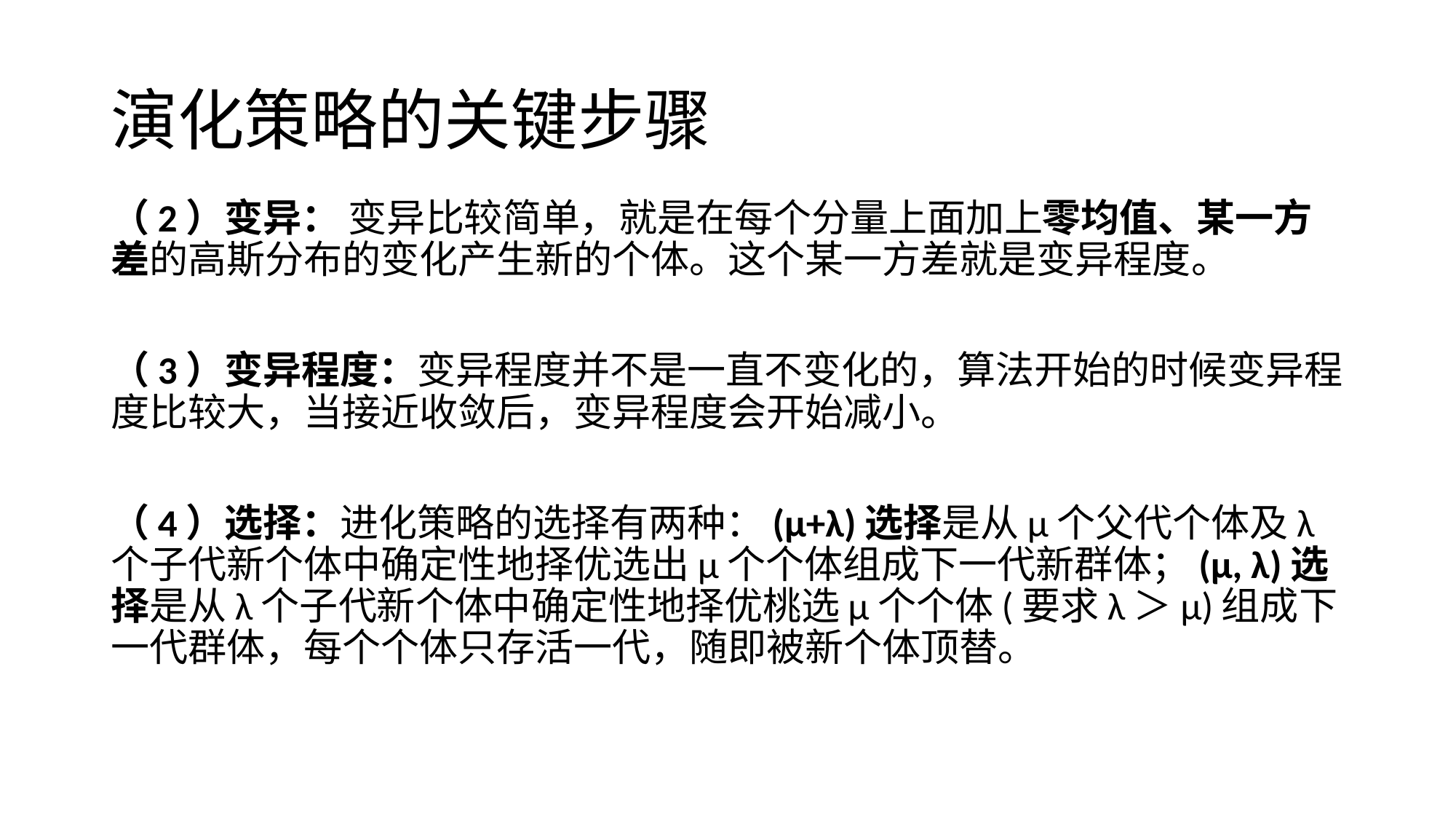

# 演化策略的关键步骤
（2）变异： 变异比较简单，就是在每个分量上面加上零均值、某一方差的高斯分布的变化产生新的个体。这个某一方差就是变异程度。

（3）变异程度：变异程度并不是一直不变化的，算法开始的时候变异程度比较大，当接近收敛后，变异程度会开始减小。

（4）选择：进化策略的选择有两种：(μ+λ)选择是从μ个父代个体及λ个子代新个体中确定性地择优选出μ个个体组成下一代新群体；(μ, λ)选择是从λ个子代新个体中确定性地择优桃选μ个个体(要求λ＞μ)组成下一代群体，每个个体只存活一代，随即被新个体顶替。